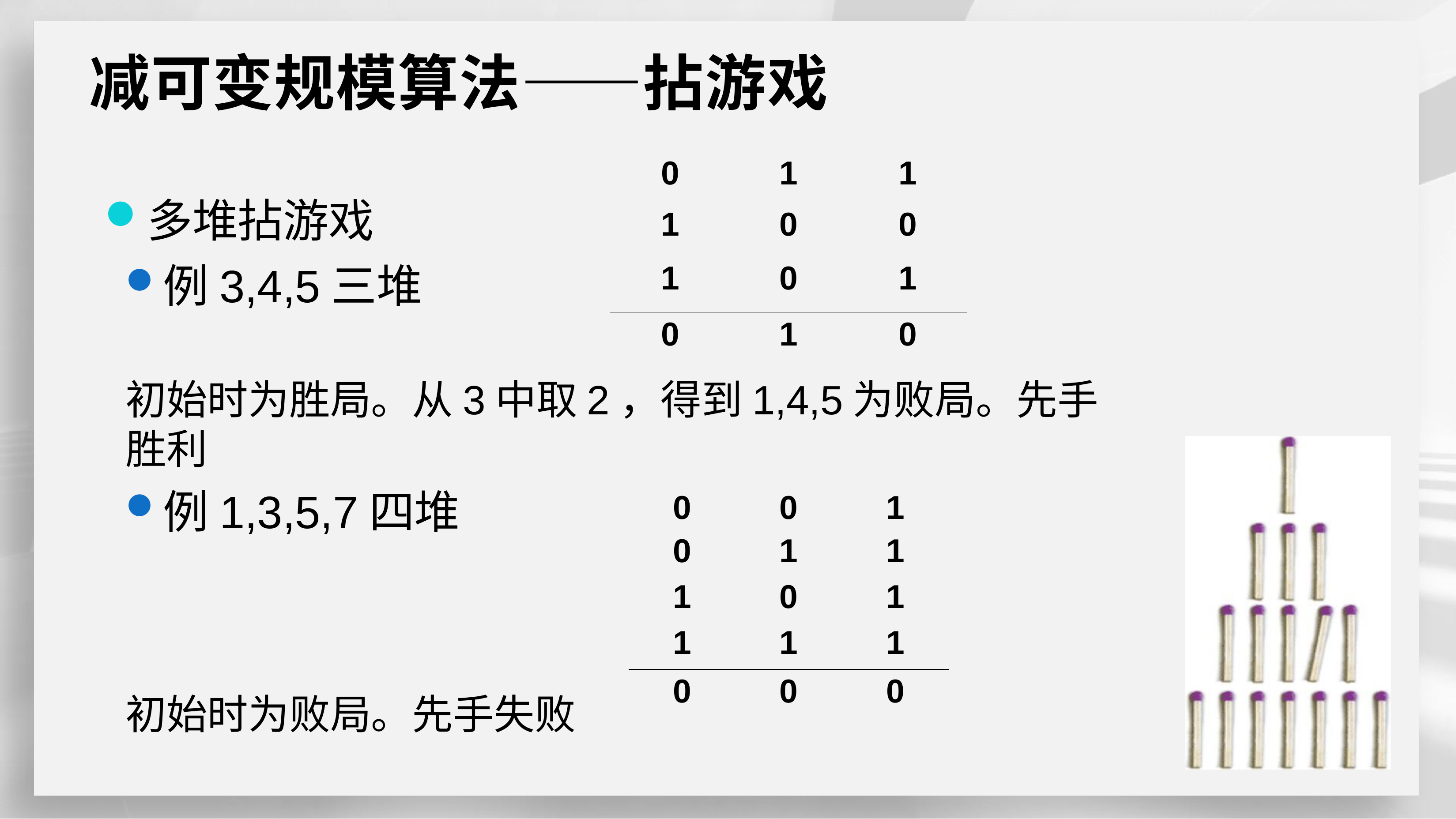

# 减可变规模算法——拈游戏
| 0 | 1 | 1 |
| --- | --- | --- |
| 1 | 0 | 0 |
| 1 | 0 | 1 |
| 0 | 1 | 0 |
多堆拈游戏
例3,4,5三堆

初始时为胜局。从3中取2，得到1,4,5为败局。先手胜利
例1,3,5,7四堆

| 0 | 0 | 1 |
| --- | --- | --- |
| 0 | 1 | 1 |
| 1 | 0 | 1 |
| 1 | 1 | 1 |
| 0 | 0 | 0 |
初始时为败局。先手失败